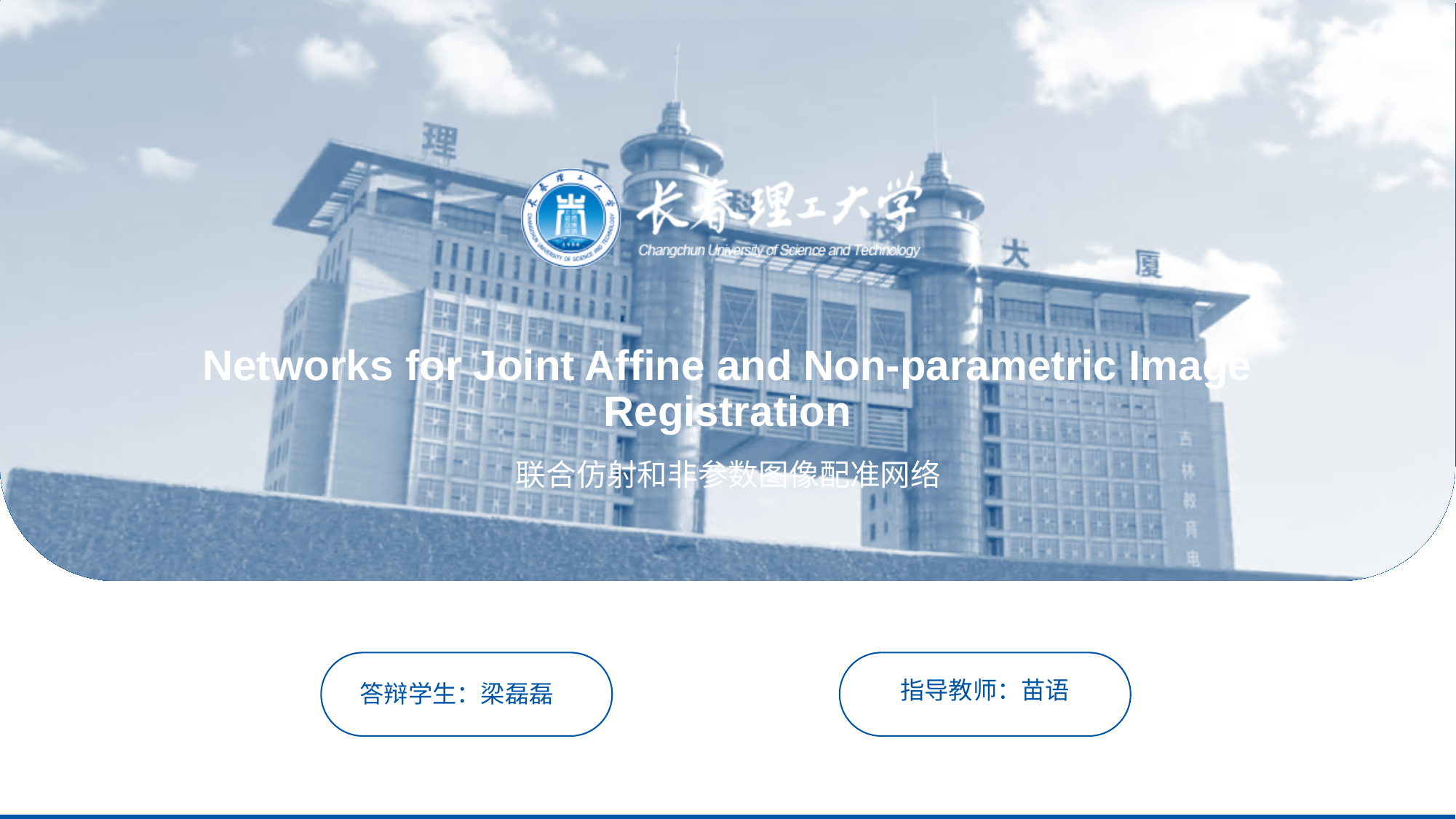

# Networks for Joint Afﬁne and Non-parametric Image Registration
联合仿射和非参数图像配准网络
指导教师：苗语
答辩学生：梁磊磊